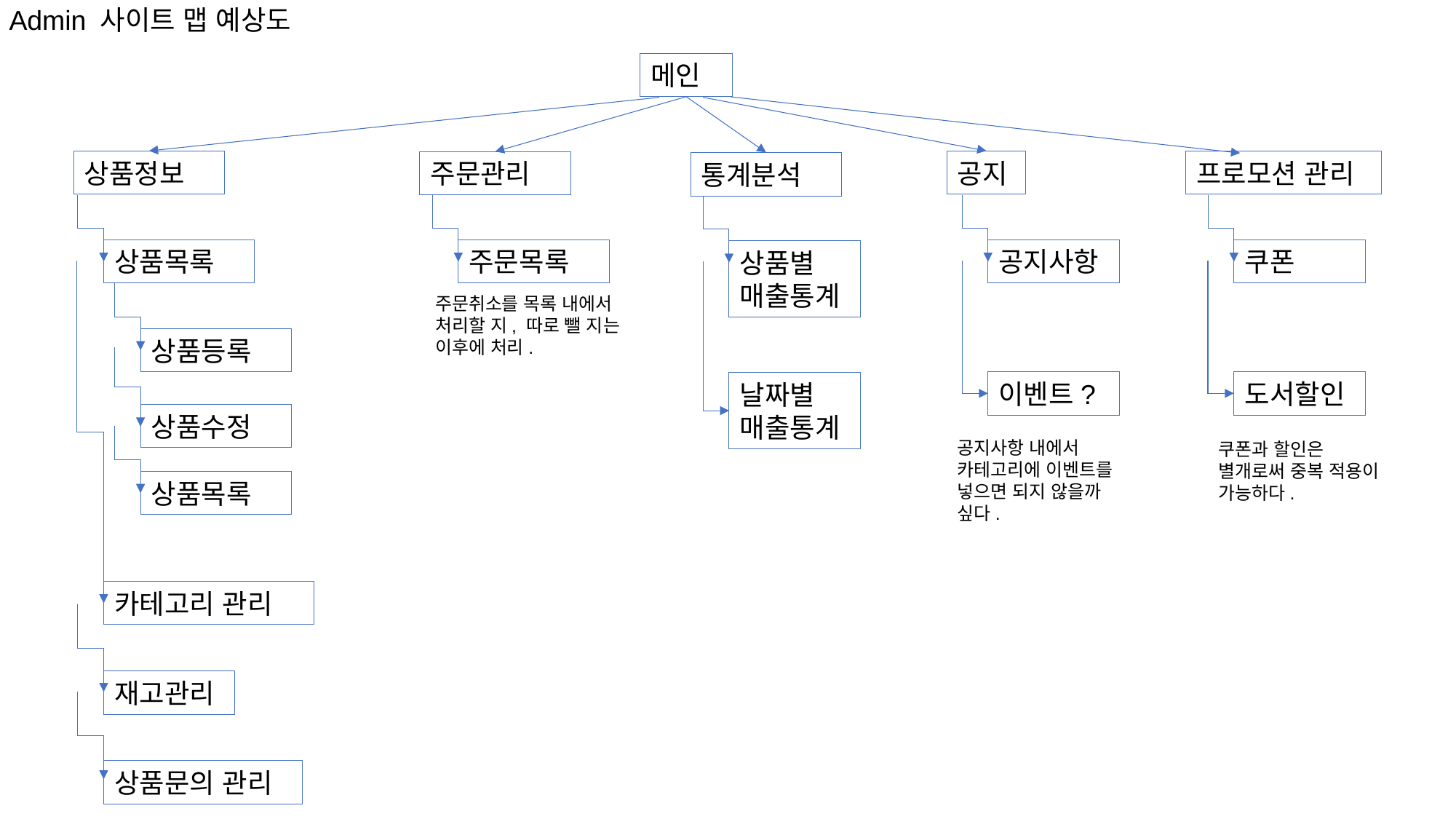

Admin 사이트 맵 예상도
메인
프로모션 관리
공지
상품정보
주문관리
통계분석
주문목록
공지사항
쿠폰
상품목록
상품별
매출통계
주문취소를 목록 내에서 처리할 지, 따로 뺄 지는 이후에 처리.
상품등록
이벤트?
도서할인
날짜별 매출통계
상품수정
공지사항 내에서 카테고리에 이벤트를 넣으면 되지 않을까 싶다.
쿠폰과 할인은 별개로써 중복 적용이 가능하다.
상품목록
카테고리 관리
재고관리
상품문의 관리